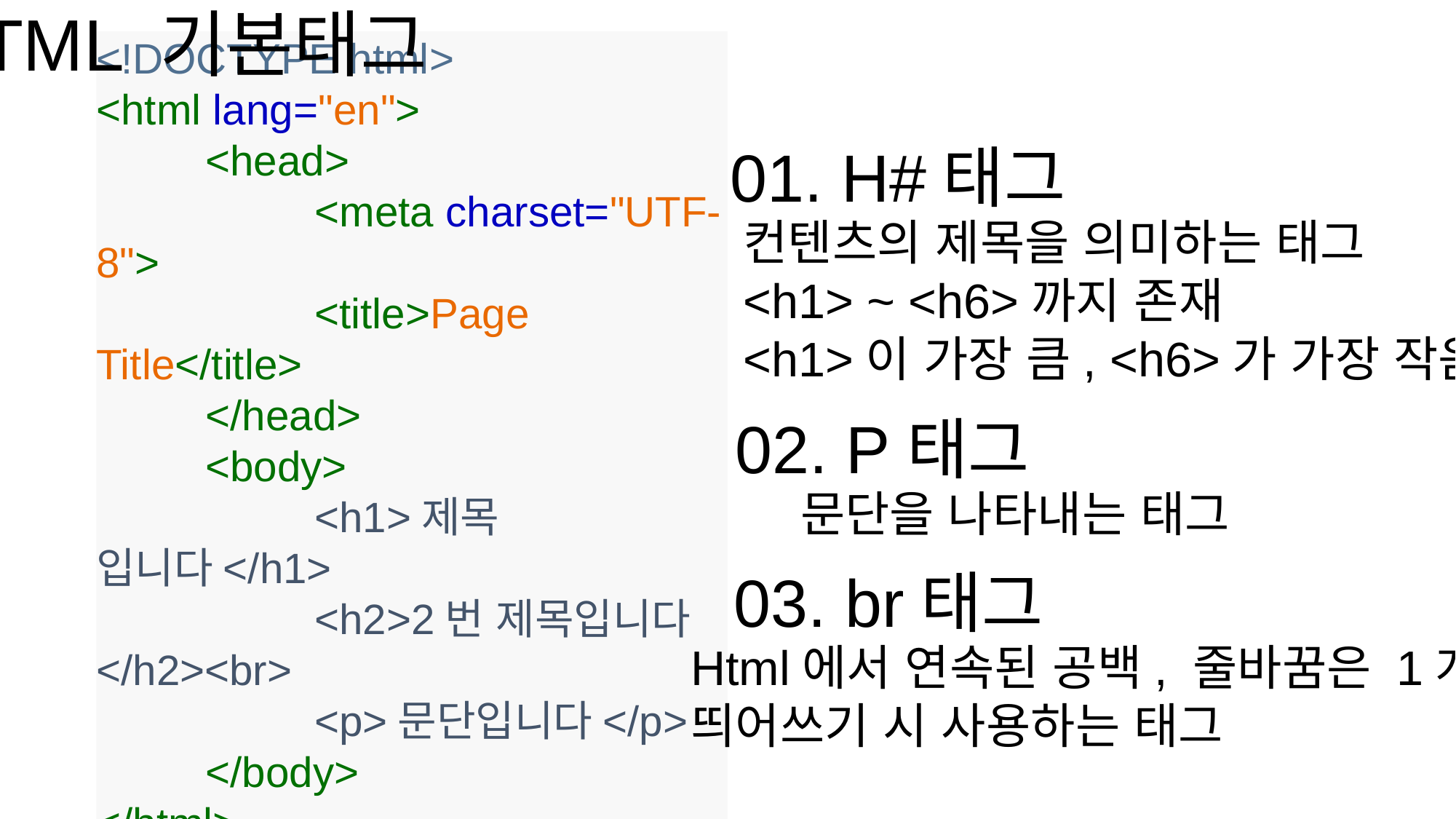

HTML 기본태그
<!DOCTYPE html>
<html lang="en">
	<head>
		<meta charset="UTF-8">
		<title>Page Title</title>
	</head>
	<body>
		<h1>제목 입니다</h1>
		<h2>2번 제목입니다</h2><br>
		<p>문단입니다</p>
	</body>
</html>
01. H#태그
컨텐츠의 제목을 의미하는 태그
<h1> ~ <h6>까지 존재
<h1>이 가장 큼, <h6>가 가장 작음
02. P태그
문단을 나타내는 태그
03. br태그
Html에서 연속된 공백, 줄바꿈은 1개의 공백
띄어쓰기 시 사용하는 태그